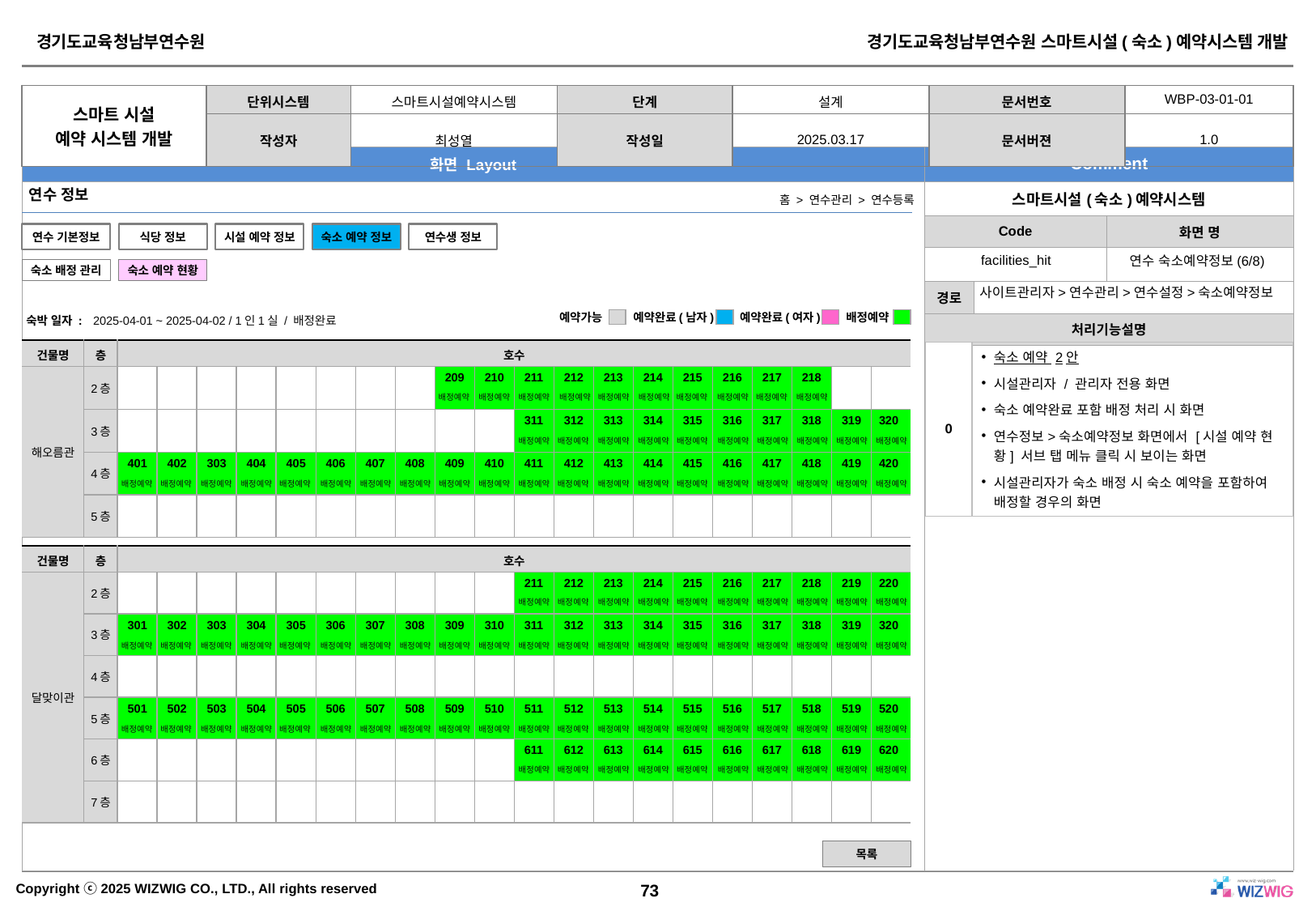

연수 정보
홈 > 연수관리 > 연수등록
연수 기본정보
식당 정보
시설 예약 정보
숙소 예약 정보
연수생 정보
facilities_hit
연수 숙소예약정보(6/8)
숙소 배정 관리
숙소 예약 현황
사이트관리자>연수관리>연수설정>숙소예약정보
예약가능
예약완료(남자)
예약완료(여자)
배정예약
|  |
| --- |
|  |
| --- |
|  |
| --- |
|  |
| --- |
숙박 일자 :
2025-04-01 ~ 2025-04-02 / 1인1실 / 배정완료
| 건물명 | 층 | 호수 |  |  |  |  |  |  |  |  |  |  |  |  |  |  |  |  |  |  |  |
| --- | --- | --- | --- | --- | --- | --- | --- | --- | --- | --- | --- | --- | --- | --- | --- | --- | --- | --- | --- | --- | --- |
| 해오름관 | 2층 |  |  |  |  |  |  |  |  | 209 | 210 | 211 | 212 | 213 | 214 | 215 | 216 | 217 | 218 |  |  |
|  | 3층 |  |  |  |  |  |  |  |  |  |  | 311 | 312 | 313 | 314 | 315 | 316 | 317 | 318 | 319 | 320 |
|  | 4층 | 401 | 402 | 303 | 404 | 405 | 406 | 407 | 408 | 409 | 410 | 411 | 412 | 413 | 414 | 415 | 416 | 417 | 418 | 419 | 420 |
|  | 5층 |  |  |  |  |  |  |  |  |  |  |  |  |  |  |  |  |  |  |  |  |
| 0 | 숙소 예약 2안 시설관리자 / 관리자 전용 화면 숙소 예약완료 포함 배정 처리 시 화면 연수정보>숙소예약정보 화면에서 [시설 예약 현황] 서브 탭 메뉴 클릭 시 보이는 화면 시설관리자가 숙소 배정 시 숙소 예약을 포함하여 배정할 경우의 화면 |
| --- | --- |
배정예약
배정예약
배정예약
배정예약
배정예약
배정예약
배정예약
배정예약
배정예약
배정예약
배정예약
배정예약
배정예약
배정예약
배정예약
배정예약
배정예약
배정예약
배정예약
배정예약
배정예약
배정예약
배정예약
배정예약
배정예약
배정예약
배정예약
배정예약
배정예약
배정예약
배정예약
배정예약
배정예약
배정예약
배정예약
배정예약
배정예약
배정예약
배정예약
배정예약
| 건물명 | 층 | 호수 |  |  |  |  |  |  |  |  |  |  |  |  |  |  |  |  |  |  |  |
| --- | --- | --- | --- | --- | --- | --- | --- | --- | --- | --- | --- | --- | --- | --- | --- | --- | --- | --- | --- | --- | --- |
| 달맞이관 | 2층 |  |  |  |  |  |  |  |  |  |  | 211 | 212 | 213 | 214 | 215 | 216 | 217 | 218 | 219 | 220 |
|  | 3층 | 301 | 302 | 303 | 304 | 305 | 306 | 307 | 308 | 309 | 310 | 311 | 312 | 313 | 314 | 315 | 316 | 317 | 318 | 319 | 320 |
|  | 4층 |  |  |  |  |  |  |  |  |  |  |  |  |  |  |  |  |  |  |  |  |
|  | 5층 | 501 | 502 | 503 | 504 | 505 | 506 | 507 | 508 | 509 | 510 | 511 | 512 | 513 | 514 | 515 | 516 | 517 | 518 | 519 | 520 |
|  | 6층 |  |  |  |  |  |  |  |  |  |  | 611 | 612 | 613 | 614 | 615 | 616 | 617 | 618 | 619 | 620 |
|  | 7층 |  |  |  |  |  |  |  |  |  |  |  |  |  |  |  |  |  |  |  |  |
배정예약
배정예약
배정예약
배정예약
배정예약
배정예약
배정예약
배정예약
배정예약
배정예약
배정예약
배정예약
배정예약
배정예약
배정예약
배정예약
배정예약
배정예약
배정예약
배정예약
배정예약
배정예약
배정예약
배정예약
배정예약
배정예약
배정예약
배정예약
배정예약
배정예약
배정예약
배정예약
배정예약
배정예약
배정예약
배정예약
배정예약
배정예약
배정예약
배정예약
배정예약
배정예약
배정예약
배정예약
배정예약
배정예약
배정예약
배정예약
배정예약
배정예약
배정예약
배정예약
배정예약
배정예약
배정예약
배정예약
배정예약
배정예약
배정예약
배정예약
목록